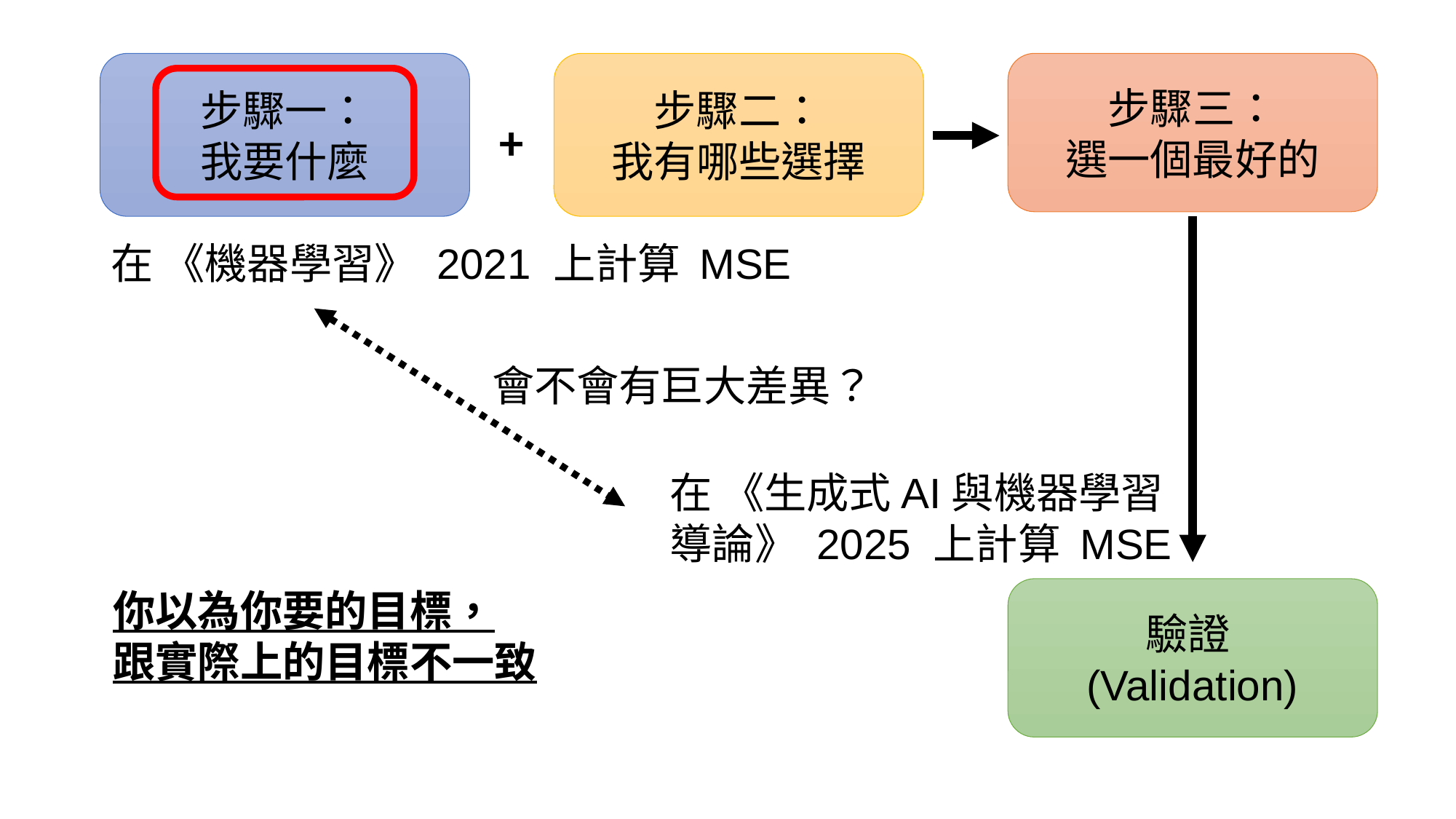

#
步驟二：
我有哪些選擇
步驟一：
我要什麼
步驟三：
選一個最好的

+
在 《機器學習》 2021 上計算 MSE
會不會有巨大差異？
在 《生成式AI與機器學習導論》 2025 上計算 MSE
你以為你要的目標，
跟實際上的目標不一致
驗證
(Validation)